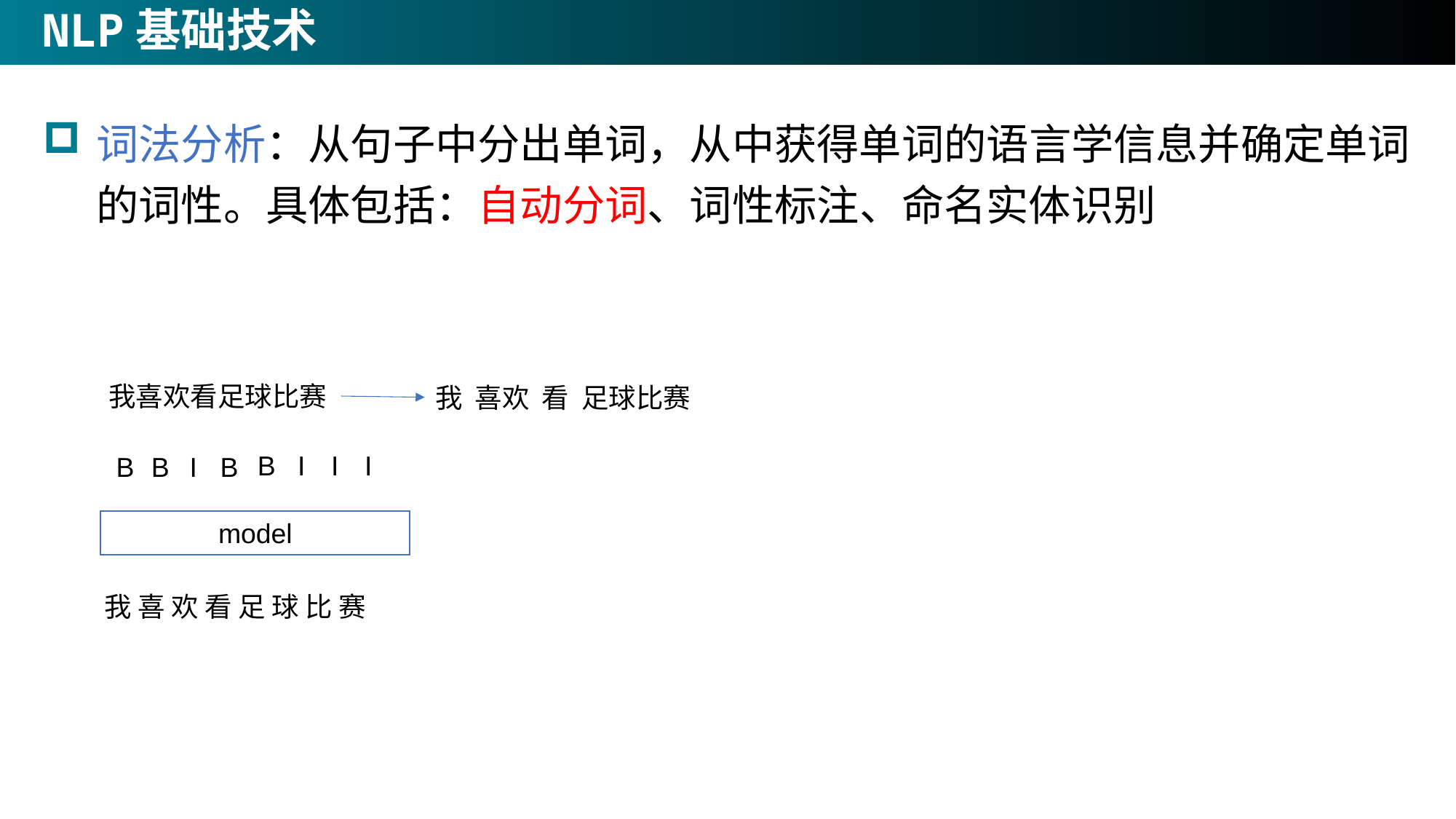

# NLP基础技术
词法分析：从句子中分出单词，从中获得单词的语言学信息并确定单词的词性。具体包括：自动分词、词性标注、命名实体识别

我喜欢看足球比赛
我  喜欢  看  足球比赛
B
I
I
I
B
B
B
I
model
我 喜 欢 看 足 球 比 赛